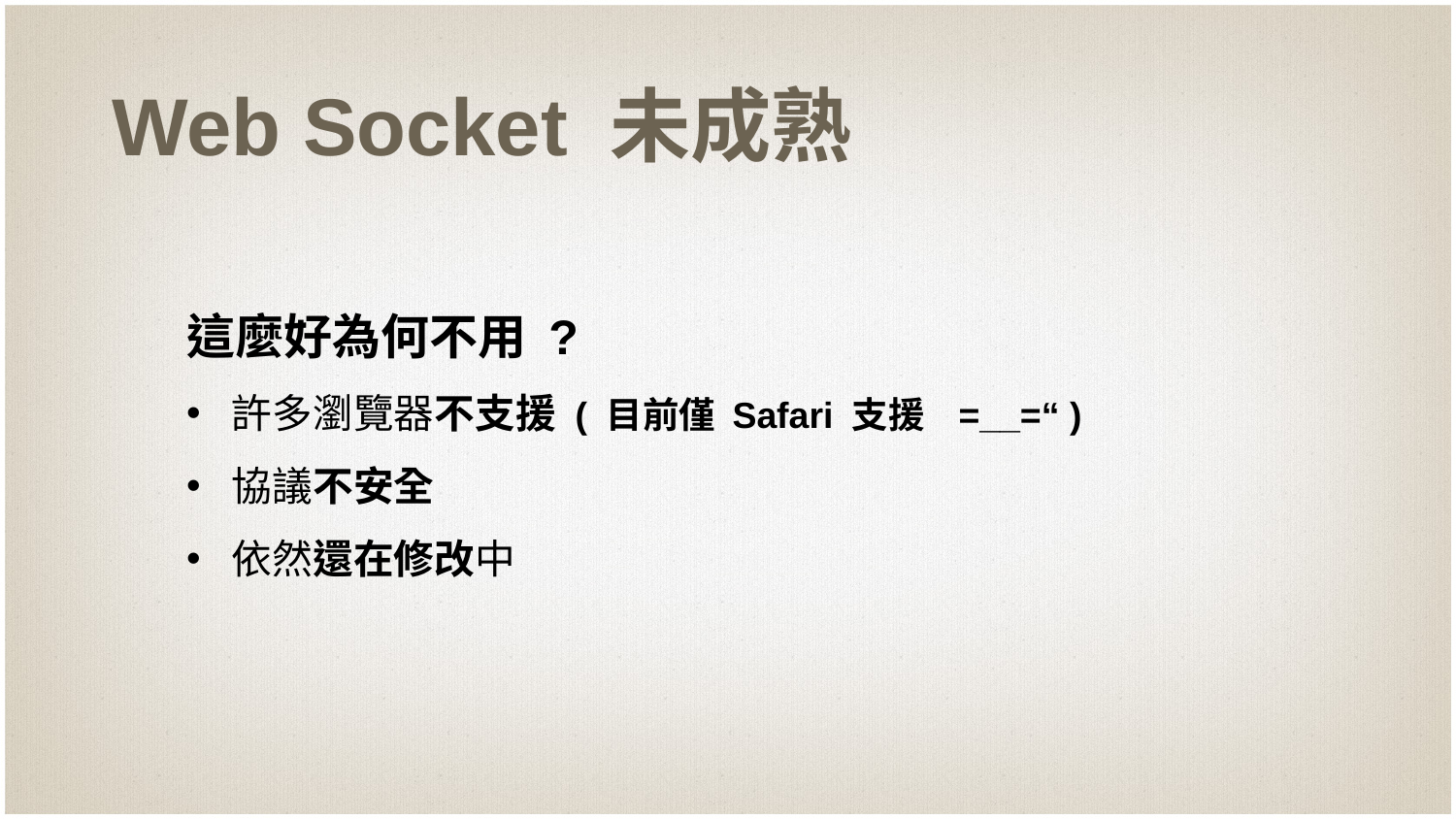

# Web Socket 未成熟
這麼好為何不用 ?
許多瀏覽器不支援 ( 目前僅 Safari 支援   =__=“ )
協議不安全
依然還在修改中